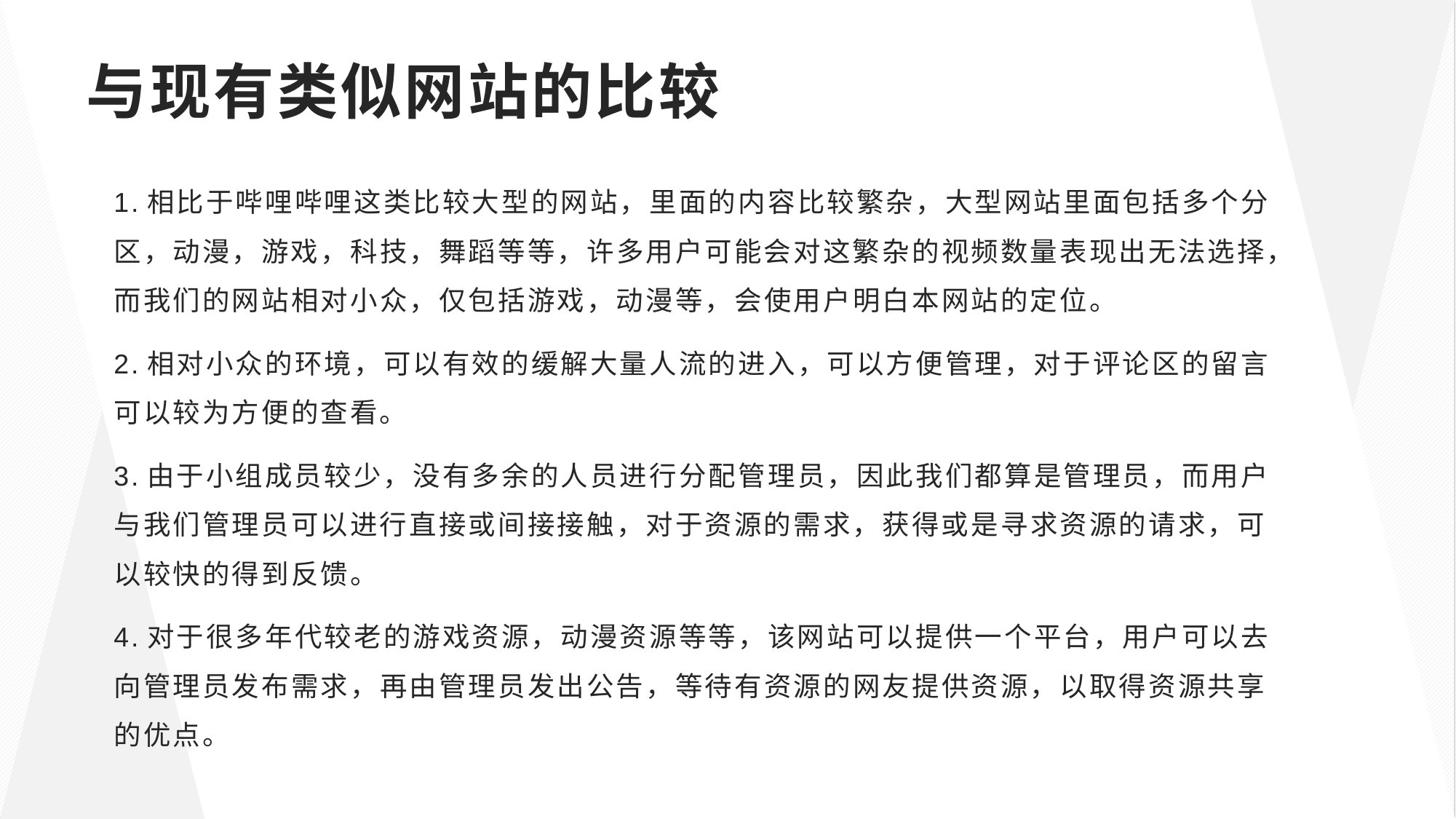

# 与现有类似网站的比较
1.相比于哔哩哔哩这类比较大型的网站，里面的内容比较繁杂，大型网站里面包括多个分区，动漫，游戏，科技，舞蹈等等，许多用户可能会对这繁杂的视频数量表现出无法选择，而我们的网站相对小众，仅包括游戏，动漫等，会使用户明白本网站的定位。
2.相对小众的环境，可以有效的缓解大量人流的进入，可以方便管理，对于评论区的留言可以较为方便的查看。
3.由于小组成员较少，没有多余的人员进行分配管理员，因此我们都算是管理员，而用户与我们管理员可以进行直接或间接接触，对于资源的需求，获得或是寻求资源的请求，可以较快的得到反馈。
4.对于很多年代较老的游戏资源，动漫资源等等，该网站可以提供一个平台，用户可以去向管理员发布需求，再由管理员发出公告，等待有资源的网友提供资源，以取得资源共享的优点。